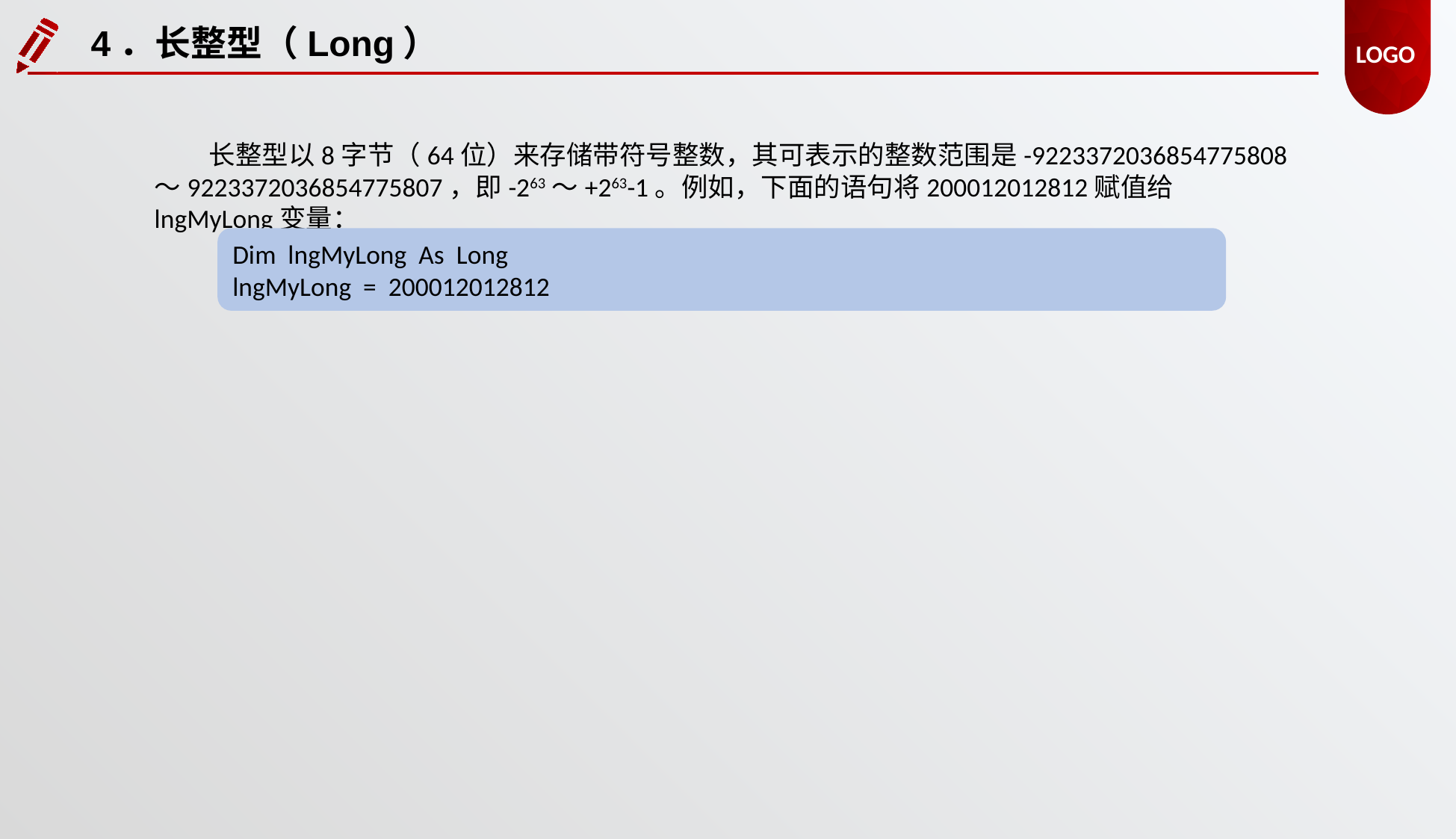

4．长整型（Long）
长整型以8字节（64位）来存储带符号整数，其可表示的整数范围是-9223372036854775808～9223372036854775807，即-263～+263-1。例如，下面的语句将200012012812赋值给lngMyLong变量：
Dim  lngMyLong  As  Long
lngMyLong  =  200012012812